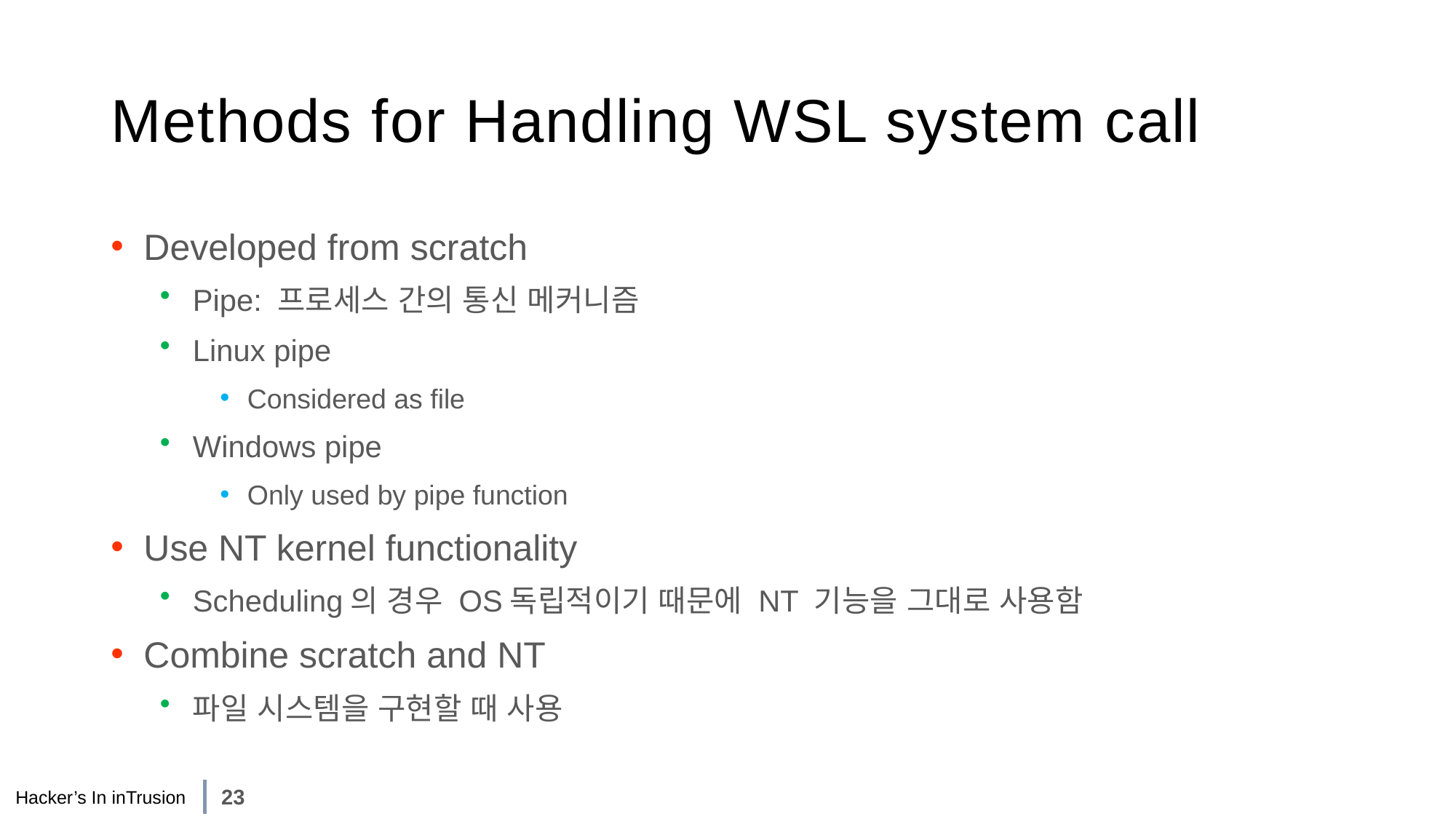

# Methods for Handling WSL system call
Developed from scratch
Pipe: 프로세스 간의 통신 메커니즘
Linux pipe
Considered as file
Windows pipe
Only used by pipe function
Use NT kernel functionality
Scheduling의 경우 OS독립적이기 때문에 NT 기능을 그대로 사용함
Combine scratch and NT
파일 시스템을 구현할 때 사용